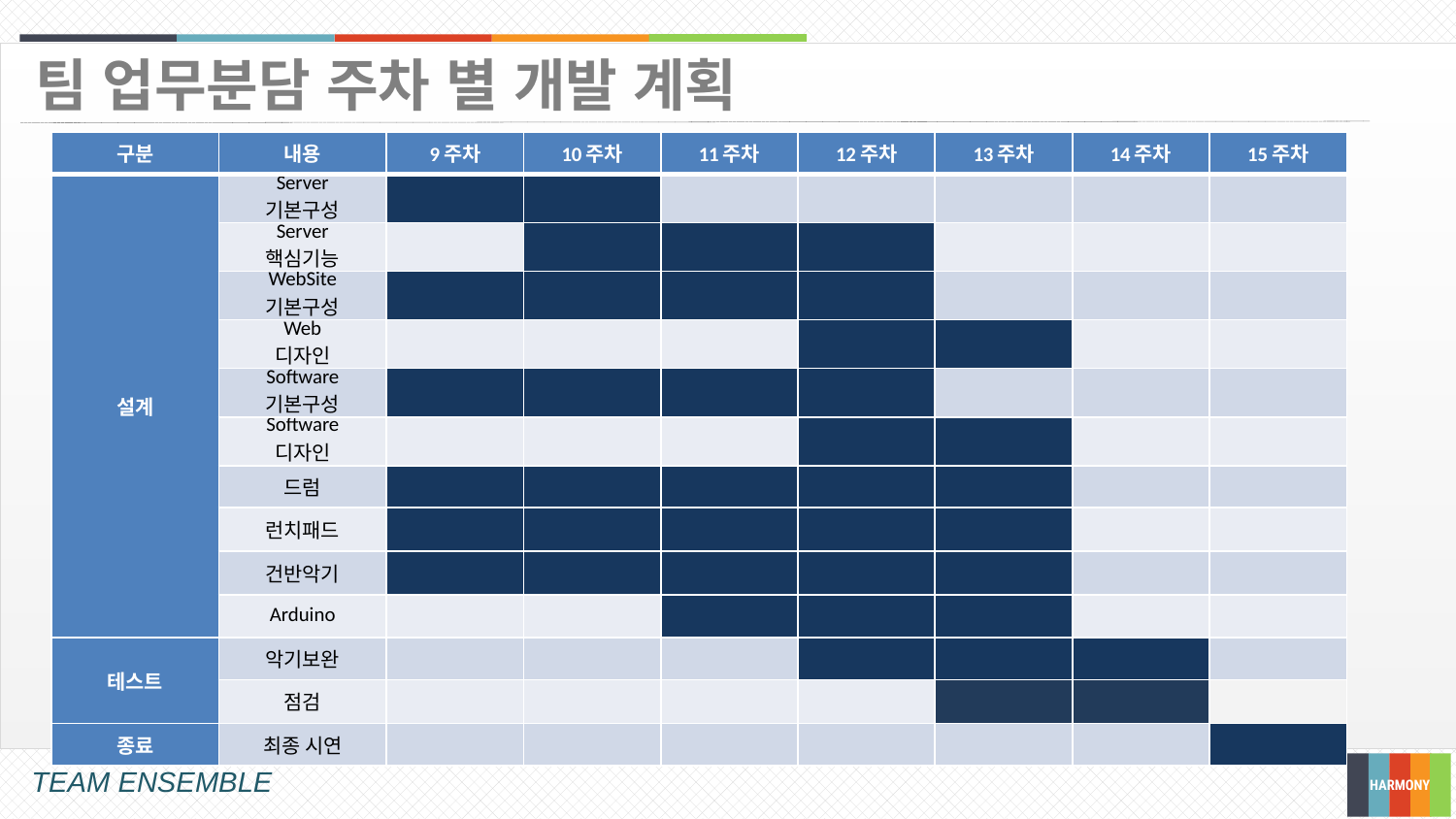

팀 업무분담 주차 별 개발 계획

| 구분 | 내용 | 9주차 | 10주차 | 11주차 | 12주차 | 13주차 | 14주차 | 15주차 |
| --- | --- | --- | --- | --- | --- | --- | --- | --- |
| 설계 | Server 기본구성 |  |  |  |  |  |  |  |
|  | Server 핵심기능 |  |  |  |  |  |  |  |
|  | WebSite 기본구성 |  |  |  |  |  |  |  |
|  | Web 디자인 |  |  |  |  |  |  |  |
|  | Software 기본구성 |  |  |  |  |  |  |  |
|  | Software 디자인 |  |  |  |  |  |  |  |
|  | 드럼 |  |  |  |  |  |  |  |
|  | 런치패드 |  |  |  |  |  |  |  |
|  | 건반악기 |  |  |  |  |  |  |  |
|  | Arduino |  |  |  |  |  |  |  |
| 테스트 | 악기보완 |  |  |  |  |  |  |  |
|  | 점검 |  |  |  |  |  |  |  |
| 종료 | 최종 시연 |  |  |  |  |  |  |  |